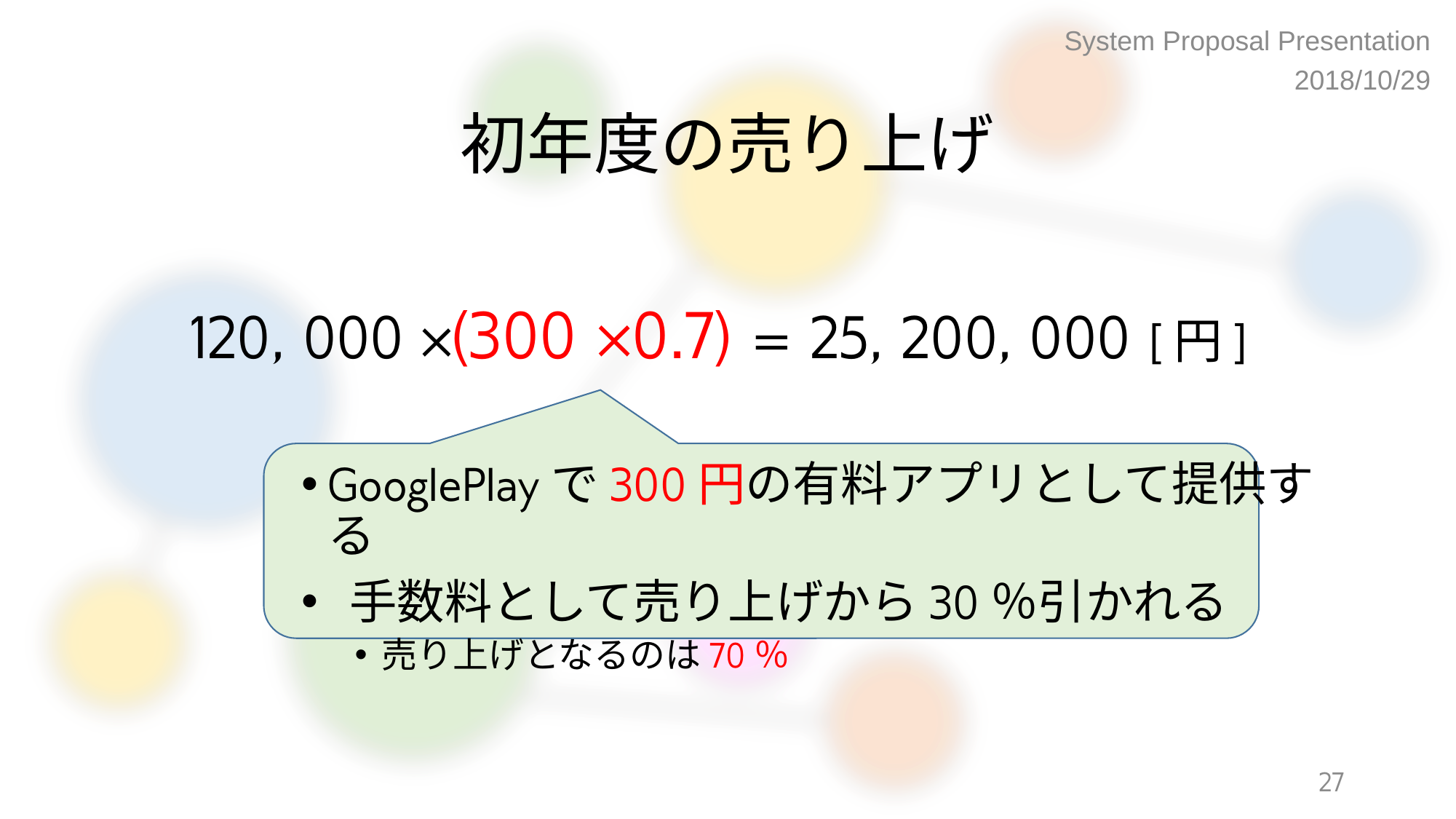

System Proposal Presentation
2018/10/29
# 初年度の売り上げ
120, 000 ×(300 ×0.7) = 25, 200, 000 [円]

GooglePlayで300円の有料アプリとして提供する
 手数料として売り上げから30％引かれる
売り上げとなるのは70％

27